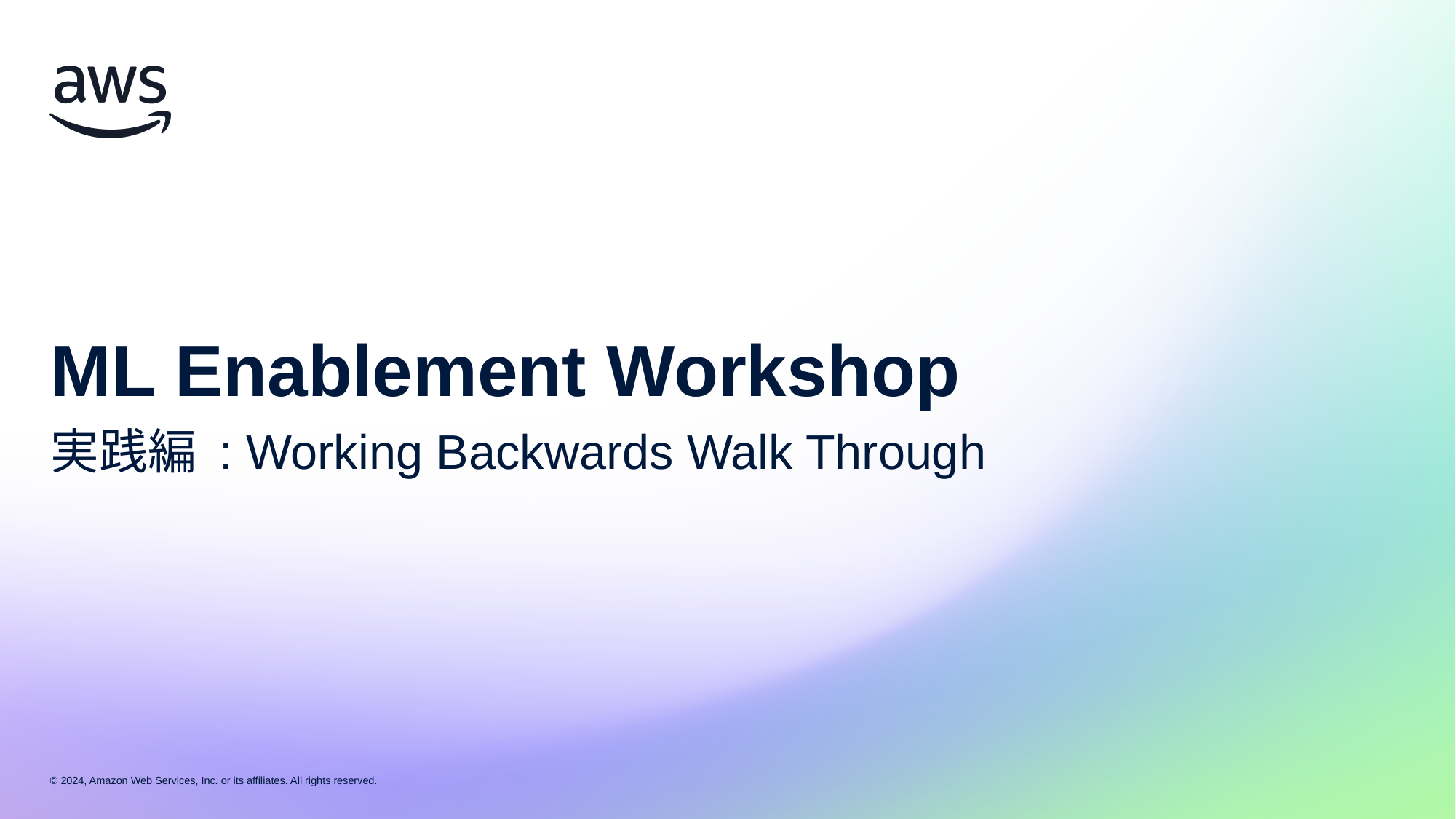

# ML Enablement Workshop
実践編 : Working Backwards Walk Through